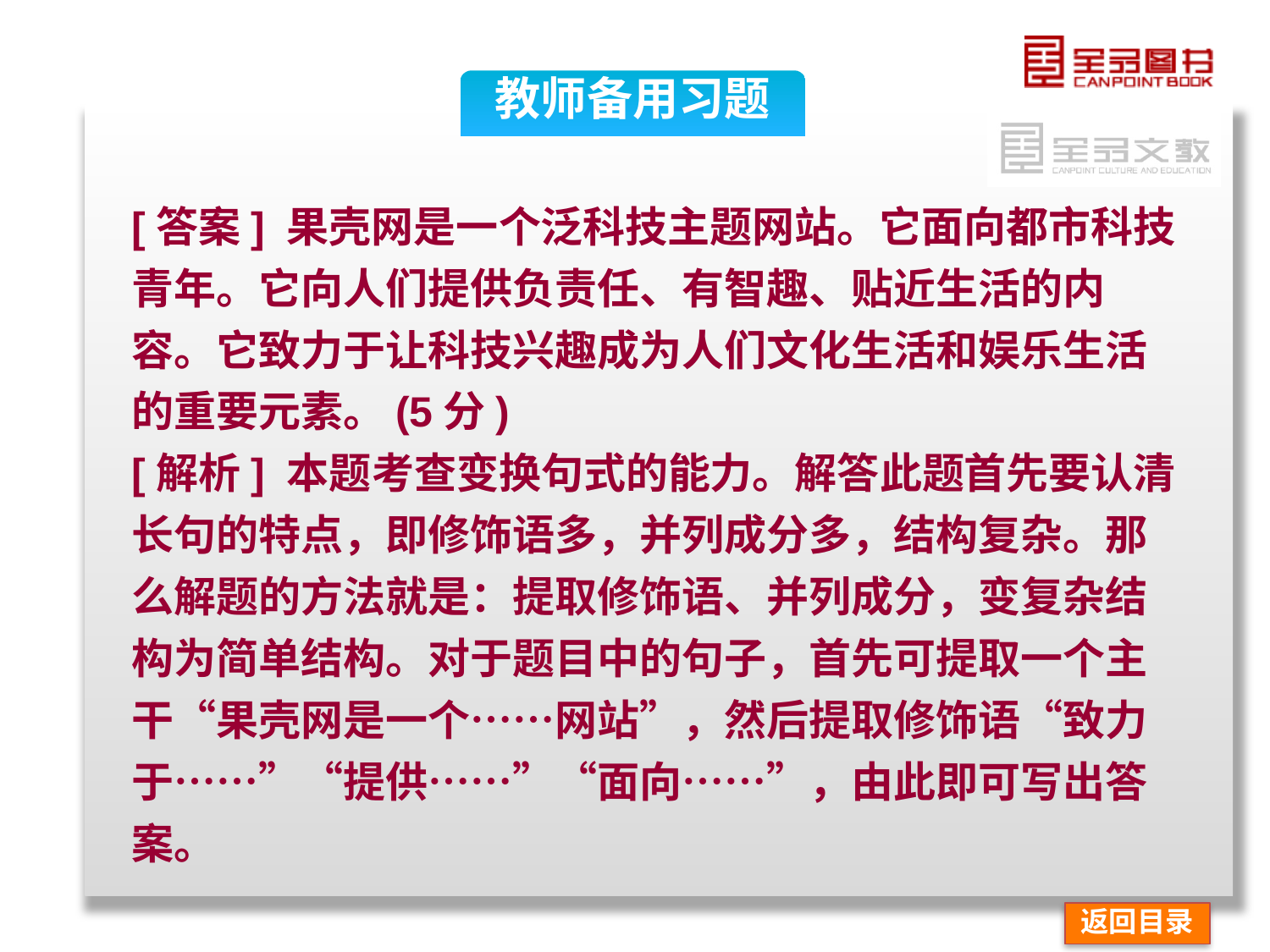

教师备用习题
[答案] 果壳网是一个泛科技主题网站。它面向都市科技青年。它向人们提供负责任、有智趣、贴近生活的内容。它致力于让科技兴趣成为人们文化生活和娱乐生活的重要元素。(5分)
[解析] 本题考查变换句式的能力。解答此题首先要认清长句的特点，即修饰语多，并列成分多，结构复杂。那么解题的方法就是：提取修饰语、并列成分，变复杂结构为简单结构。对于题目中的句子，首先可提取一个主干“果壳网是一个……网站”，然后提取修饰语“致力于……”“提供……”“面向……”，由此即可写出答案。
返回目录